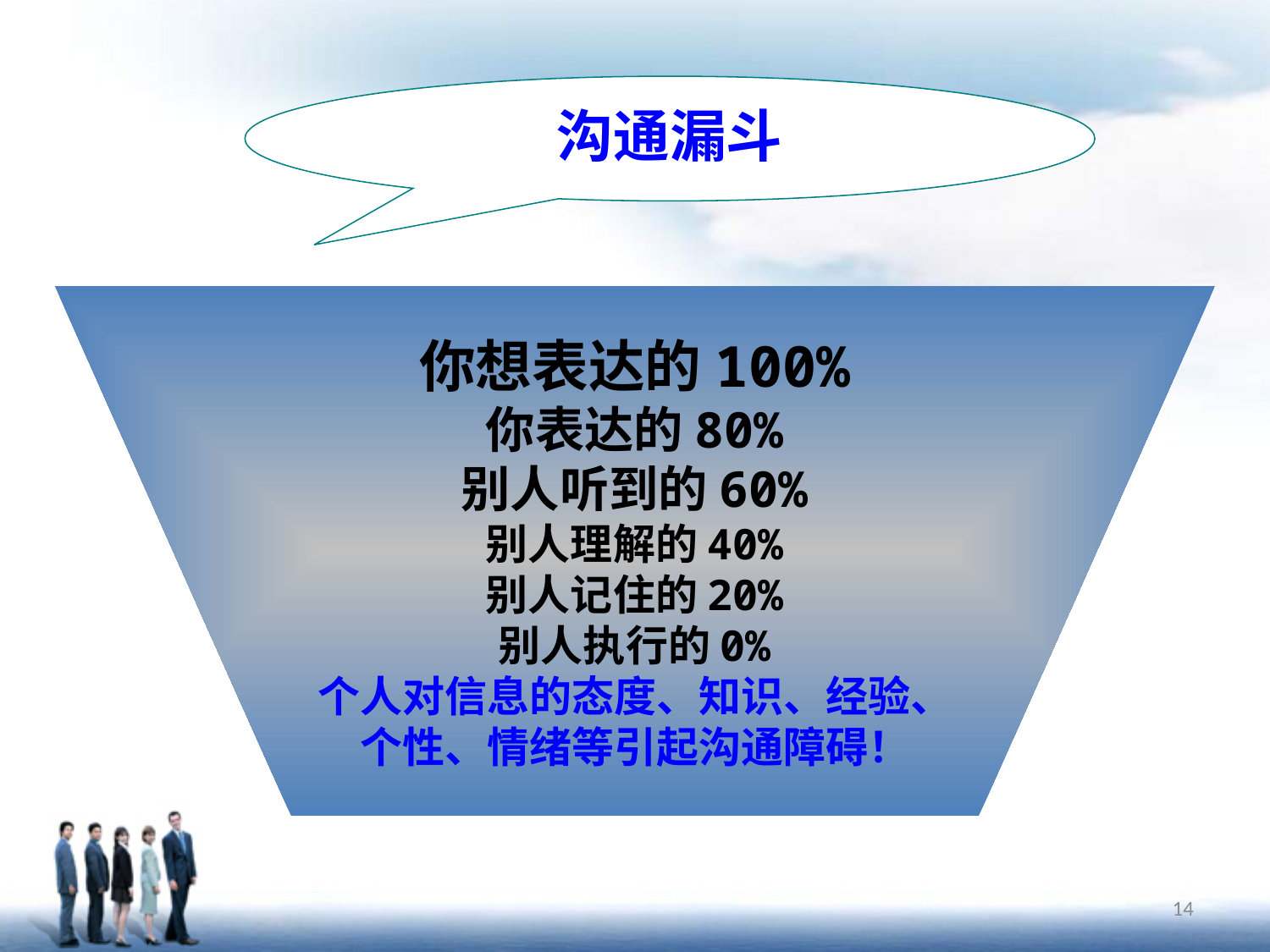

沟通漏斗
你想表达的100%
你表达的80%
别人听到的60%
别人理解的40%
别人记住的20%
别人执行的0%
个人对信息的态度、知识、经验、
个性、情绪等引起沟通障碍！
14